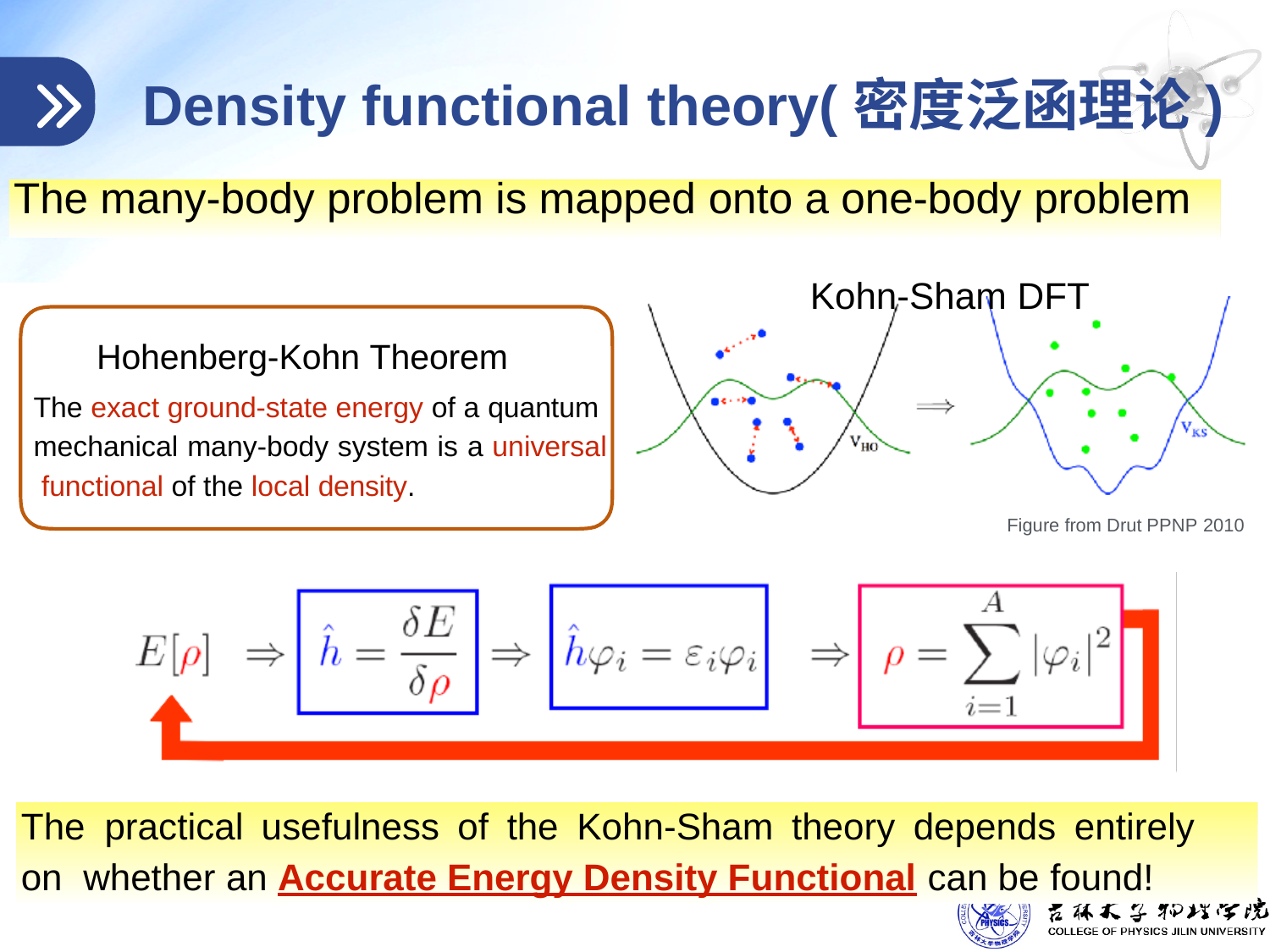

Density functional theory(密度泛函理论)
The many-body problem is mapped onto a one-body problem

Kohn-Sham DFT
Hohenberg-Kohn Theorem
The exact ground-state energy of a quantum  mechanical many-body system is a universal  functional of the local density.

Figure from Drut PPNP 2010

The	practical	usefulness	of	the	Kohn-Sham	theory	depends	entirely	on  whether an Accurate Energy Density Functional can be found!